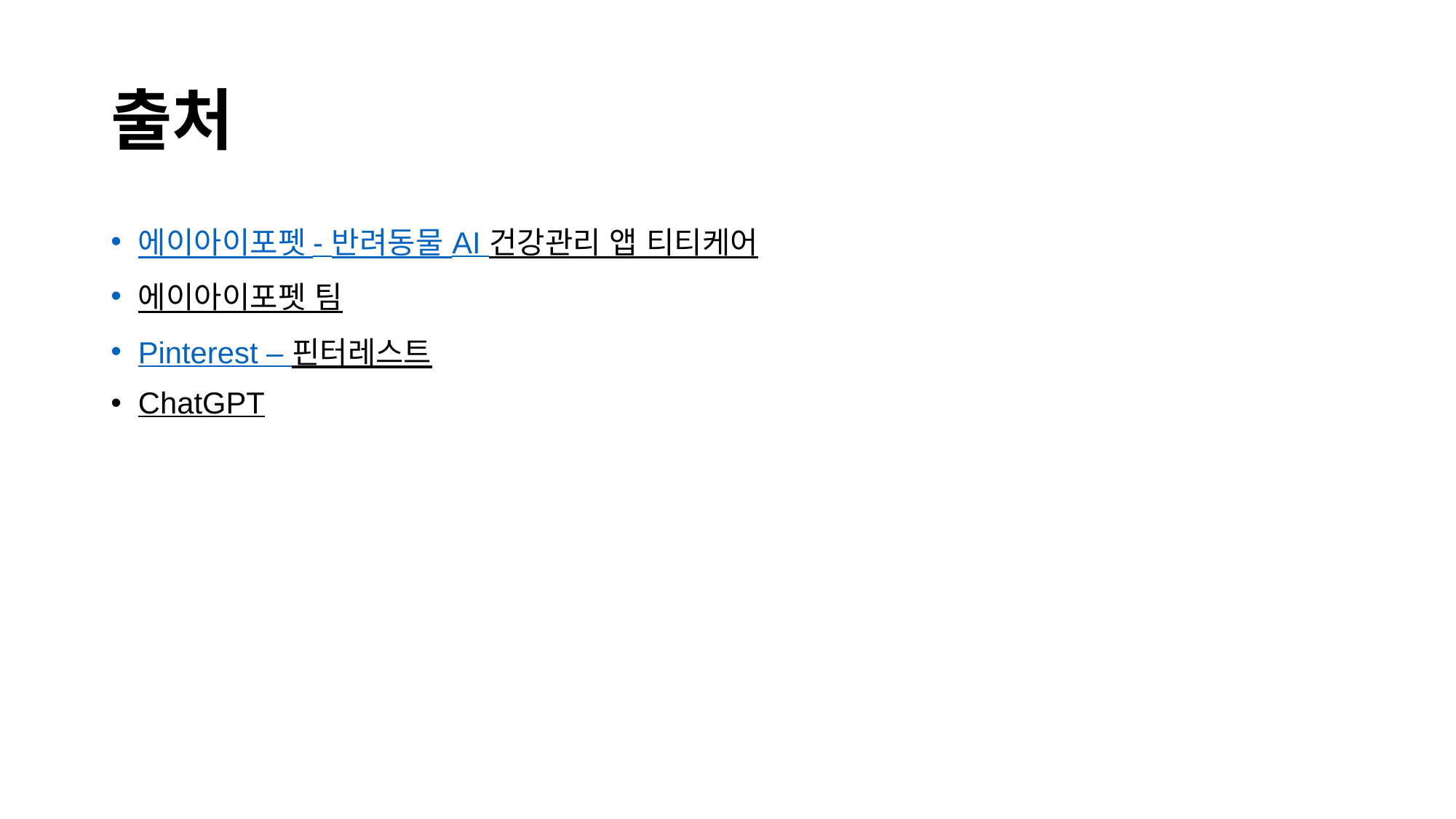

# 출처
에이아이포펫 - 반려동물 AI 건강관리 앱 티티케어
에이아이포펫 팀
Pinterest – 핀터레스트
ChatGPT